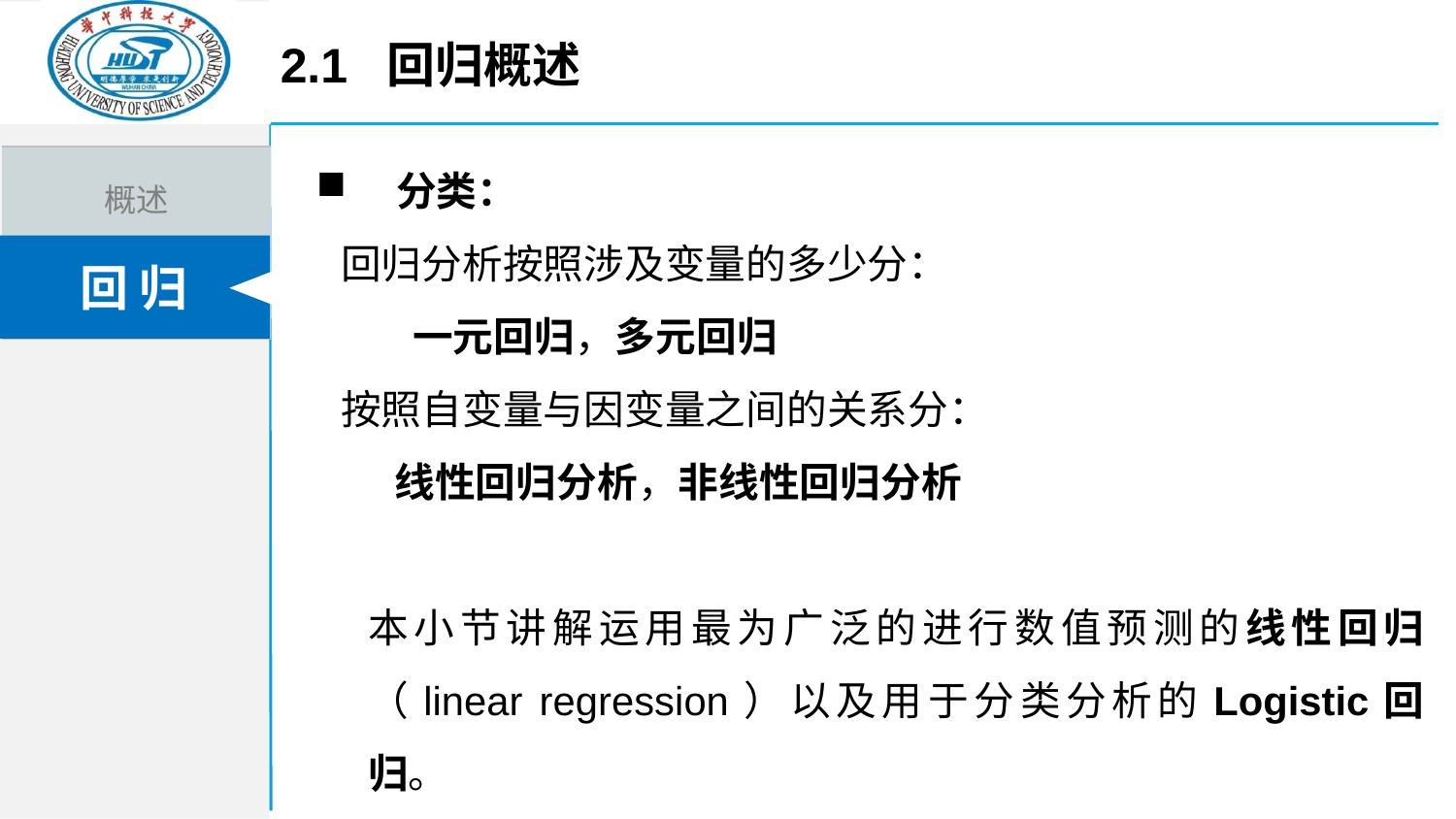

2.1  回归概述
  分类：
    回归分析按照涉及变量的多少分：
            一元回归，多元回归
    按照自变量与因变量之间的关系分：
          线性回归分析，非线性回归分析

本小节讲解运用最为广泛的进行数值预测的线性回归（linear regression）以及用于分类分析的Logistic回归。